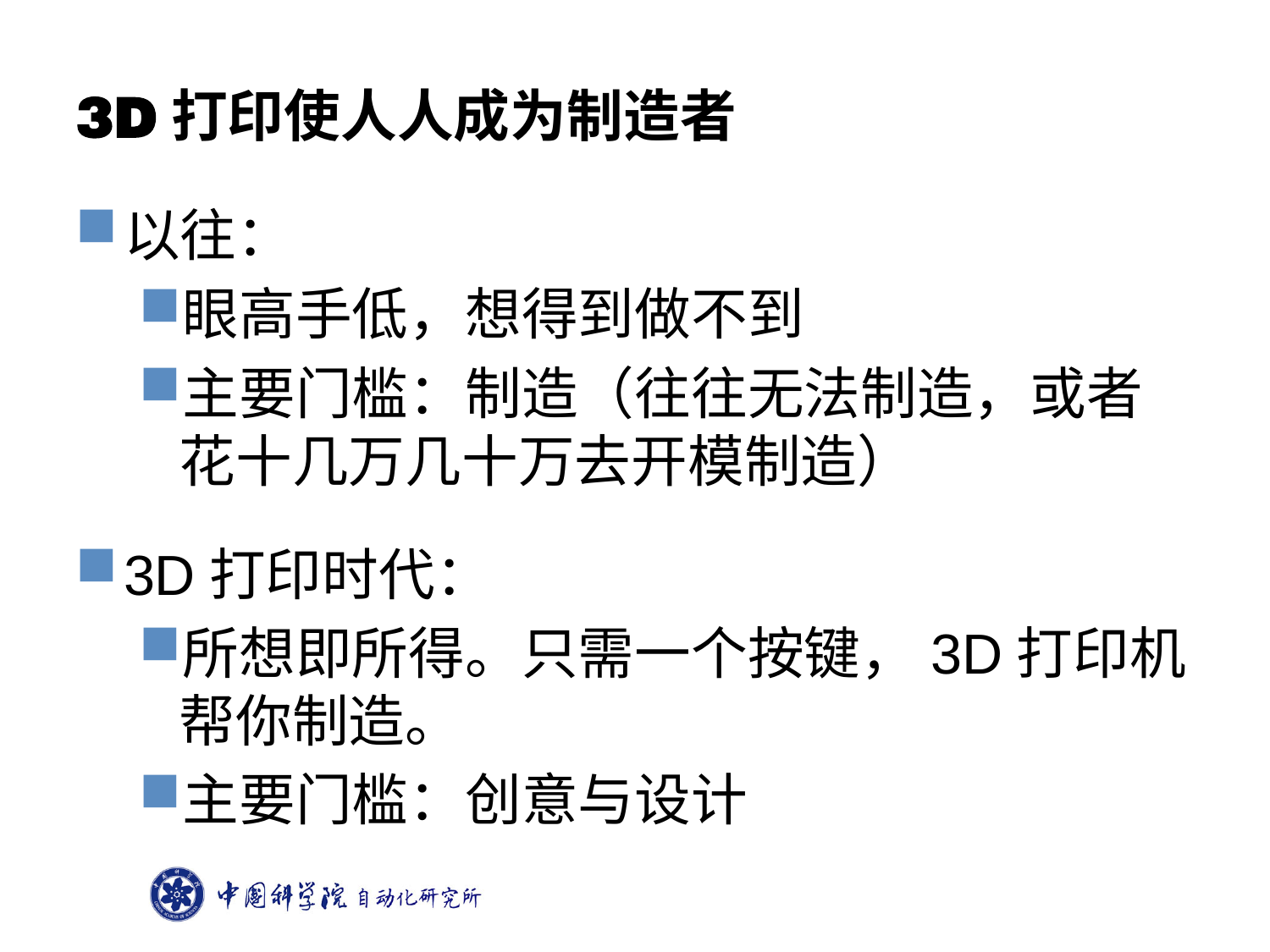

# 3D打印使人人成为制造者
以往：
眼高手低，想得到做不到
主要门槛：制造（往往无法制造，或者花十几万几十万去开模制造）

3D打印时代：
所想即所得。只需一个按键，3D打印机帮你制造。
主要门槛：创意与设计